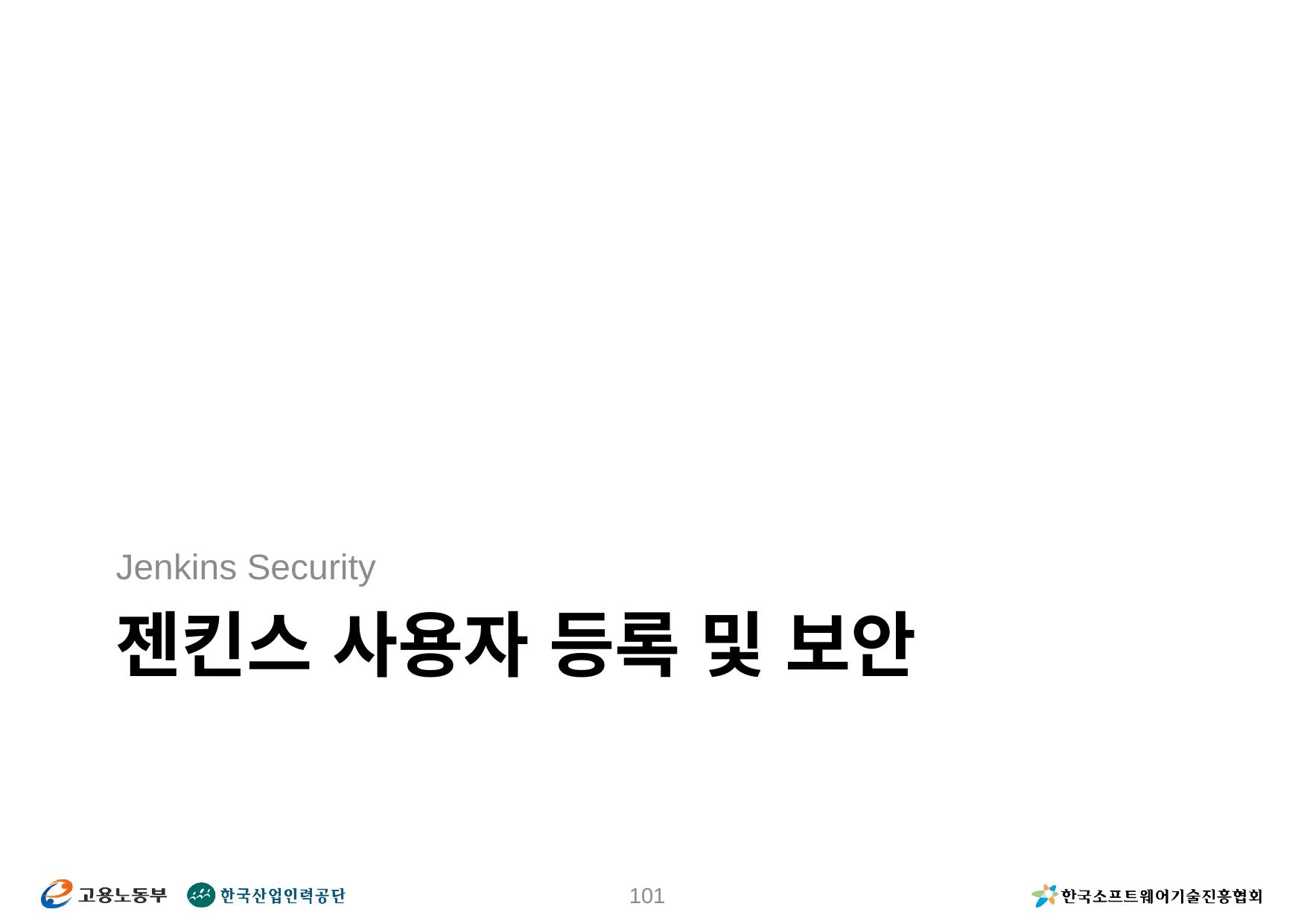

Jenkins Security
# 젠킨스 사용자 등록 및 보안
101